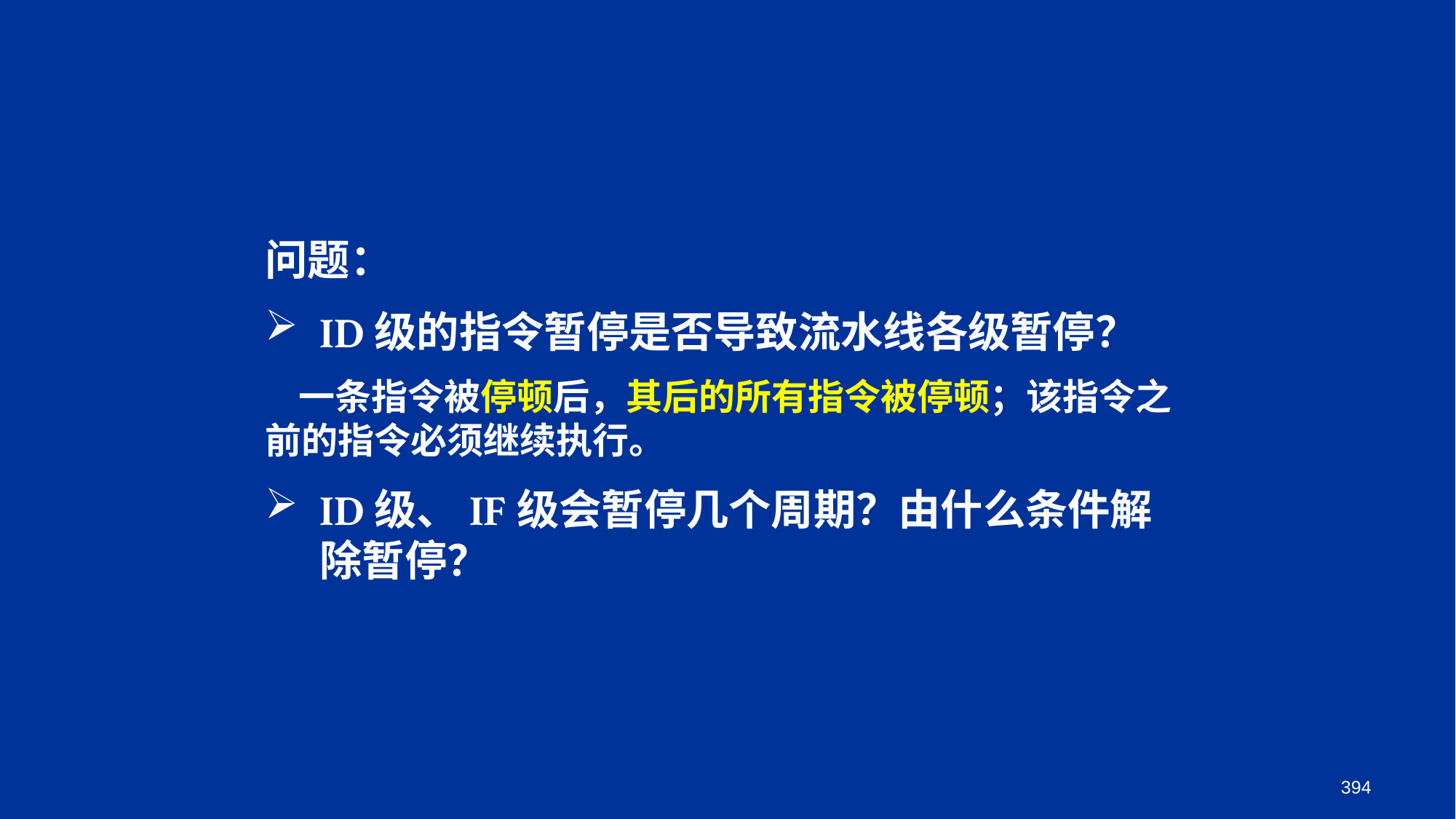

问题：
ID级的指令暂停是否导致流水线各级暂停？
   一条指令被停顿后，其后的所有指令被停顿；该指令之前的指令必须继续执行。
ID级、IF级会暂停几个周期？由什么条件解除暂停？
394